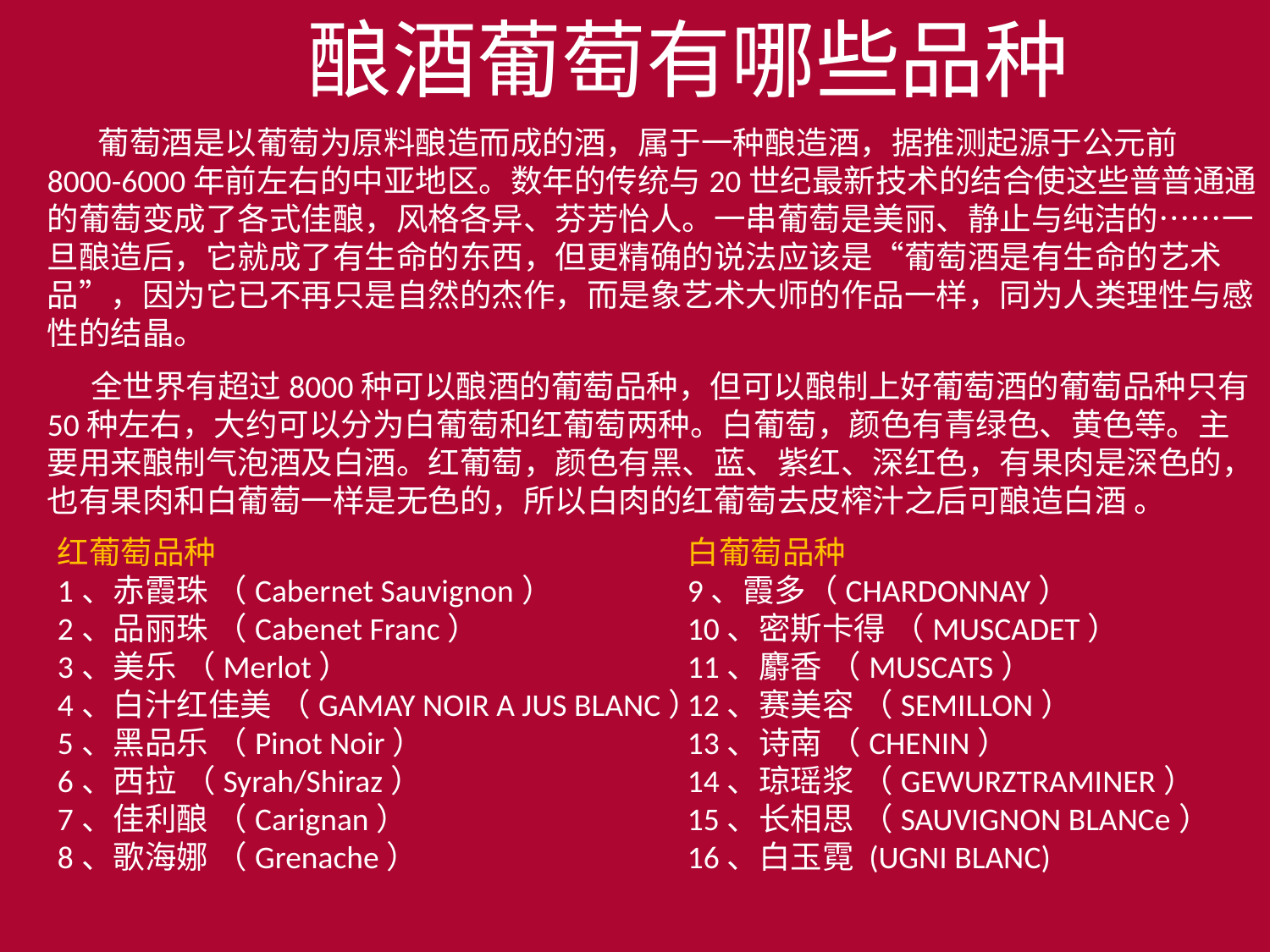

酿酒葡萄有哪些品种
      葡萄酒是以葡萄为原料酿造而成的酒，属于一种酿造酒，据推测起源于公元前8000-6000年前左右的中亚地区。数年的传统与20世纪最新技术的结合使这些普普通通的葡萄变成了各式佳酿，风格各异、芬芳怡人。一串葡萄是美丽、静止与纯洁的……一旦酿造后，它就成了有生命的东西，但更精确的说法应该是“葡萄酒是有生命的艺术品”，因为它已不再只是自然的杰作，而是象艺术大师的作品一样，同为人类理性与感性的结晶。
     全世界有超过8000种可以酿酒的葡萄品种，但可以酿制上好葡萄酒的葡萄品种只有50种左右，大约可以分为白葡萄和红葡萄两种。白葡萄，颜色有青绿色、黄色等。主要用来酿制气泡酒及白酒。红葡萄，颜色有黑、蓝、紫红、深红色，有果肉是深色的，也有果肉和白葡萄一样是无色的，所以白肉的红葡萄去皮榨汁之后可酿造白酒 。

红葡萄品种
1、赤霞珠 （Cabernet Sauvignon）
2、品丽珠 （Cabenet Franc）
3、美乐 （Merlot）
4、白汁红佳美 （GAMAY NOIR A JUS BLANC）
5、黑品乐 （Pinot Noir）
6、西拉 （Syrah/Shiraz）
7、佳利酿 （Carignan）
8、歌海娜 （Grenache）
白葡萄品种
9、霞多（CHARDONNAY）
10、密斯卡得 （MUSCADET）
11、麝香 （MUSCATS）
12、赛美容 （SEMILLON）
13、诗南 （CHENIN）
14、琼瑶浆 （GEWURZTRAMINER）
15、长相思 （SAUVIGNON BLANCe）
16、白玉霓 (UGNI BLANC)